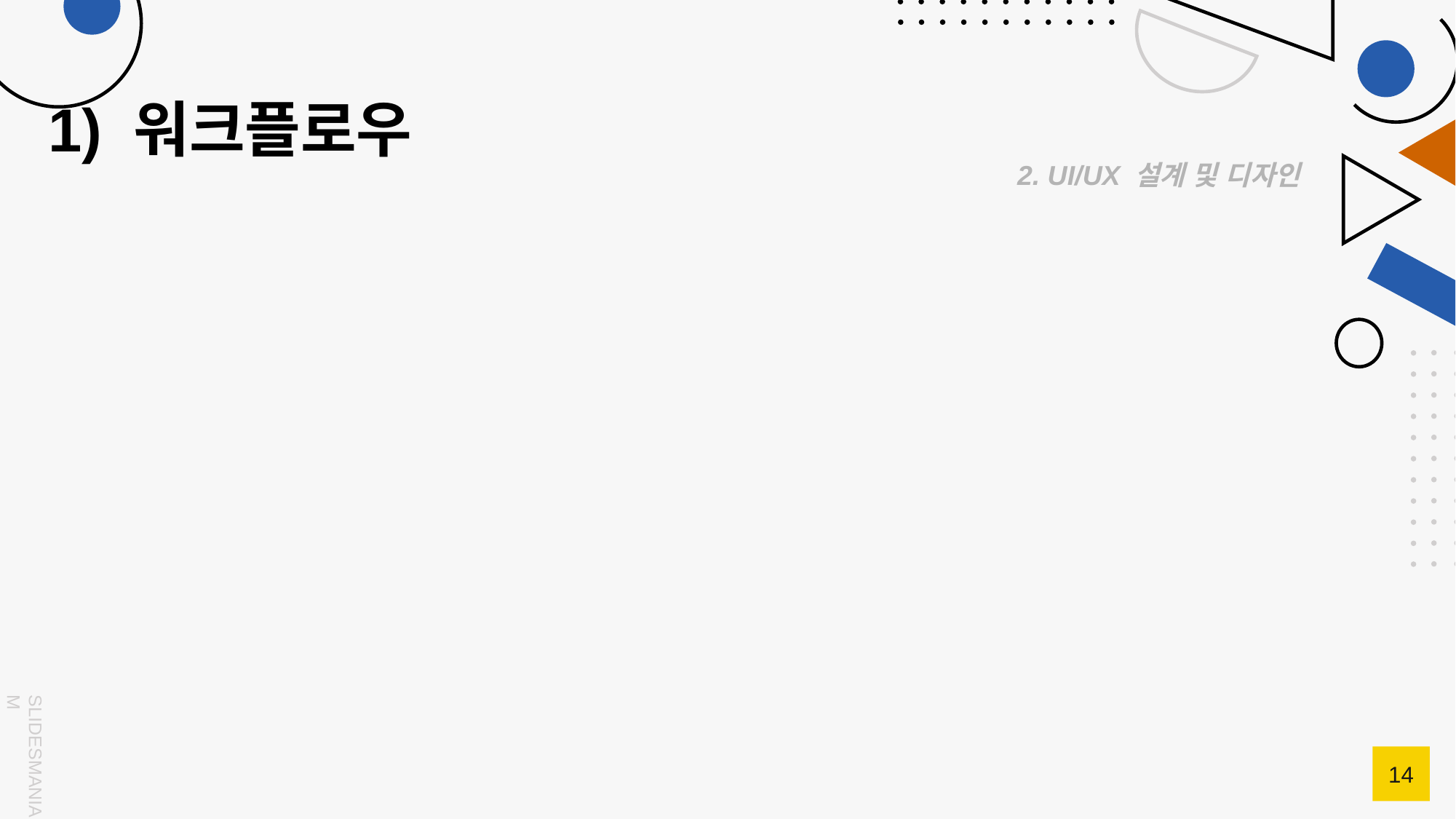

# 1) 워크플로우
2. UI/UX 설계 및 디자인

14